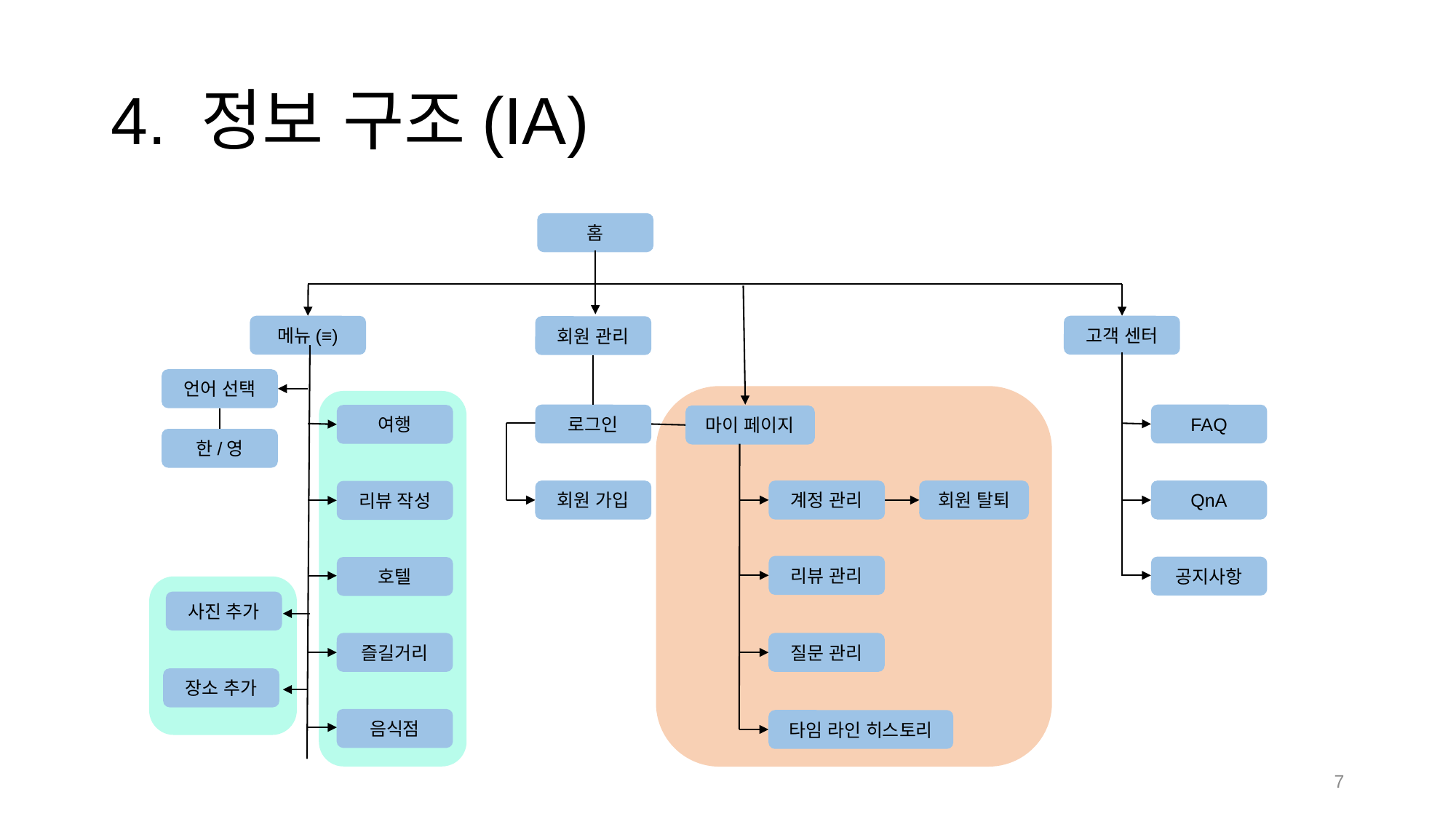

# 4. 정보 구조(IA)
홈
메뉴(≡)
고객 센터
회원 관리
언어 선택

로그인
FAQ
여행
마이 페이지
한/영
회원 가입
계정 관리
회원 탈퇴
QnA
리뷰 작성
리뷰 관리
공지사항
호텔

사진 추가
즐길거리
질문 관리
장소 추가
음식점
타임 라인 히스토리
7